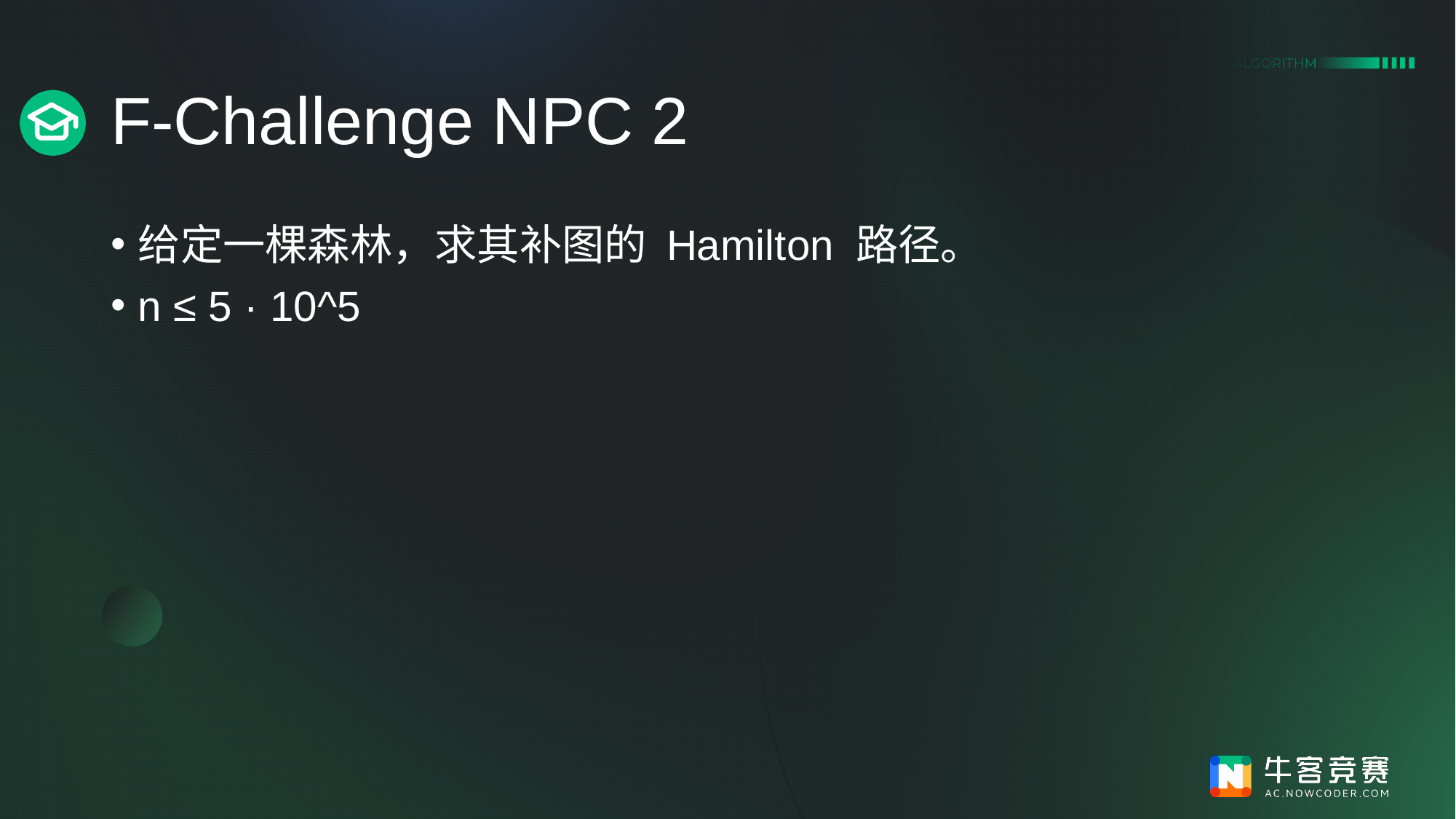

# F-Challenge NPC 2
给定一棵森林，求其补图的 Hamilton 路径。
n ≤ 5 · 10^5